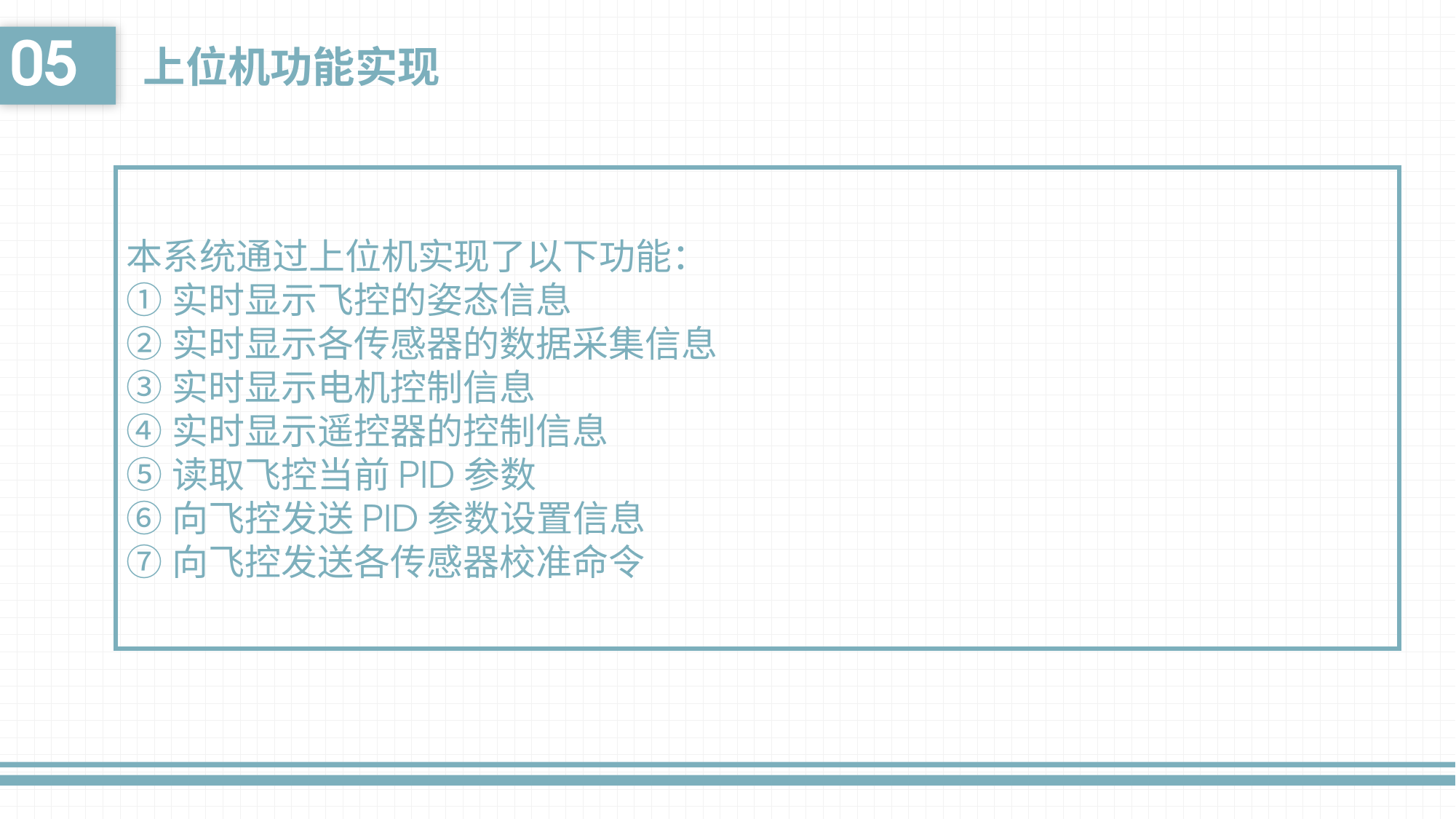

05
上位机功能实现
本系统通过上位机实现了以下功能：
①实时显示飞控的姿态信息
②实时显示各传感器的数据采集信息
③实时显示电机控制信息
④实时显示遥控器的控制信息
⑤读取飞控当前PID参数
⑥向飞控发送PID参数设置信息
⑦向飞控发送各传感器校准命令